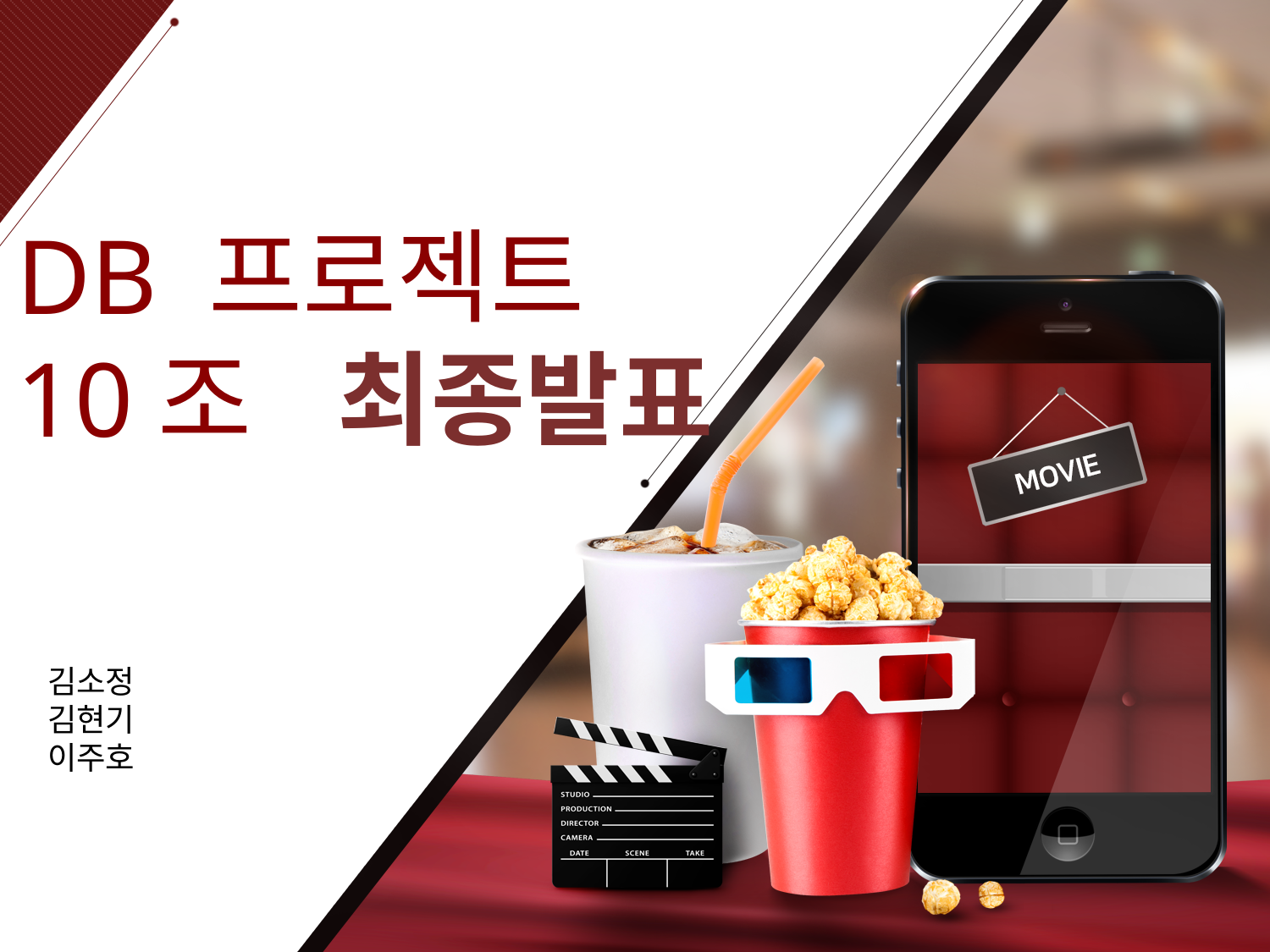

# DB 프로젝트 10조   최종발표
김소정
김현기
이주호